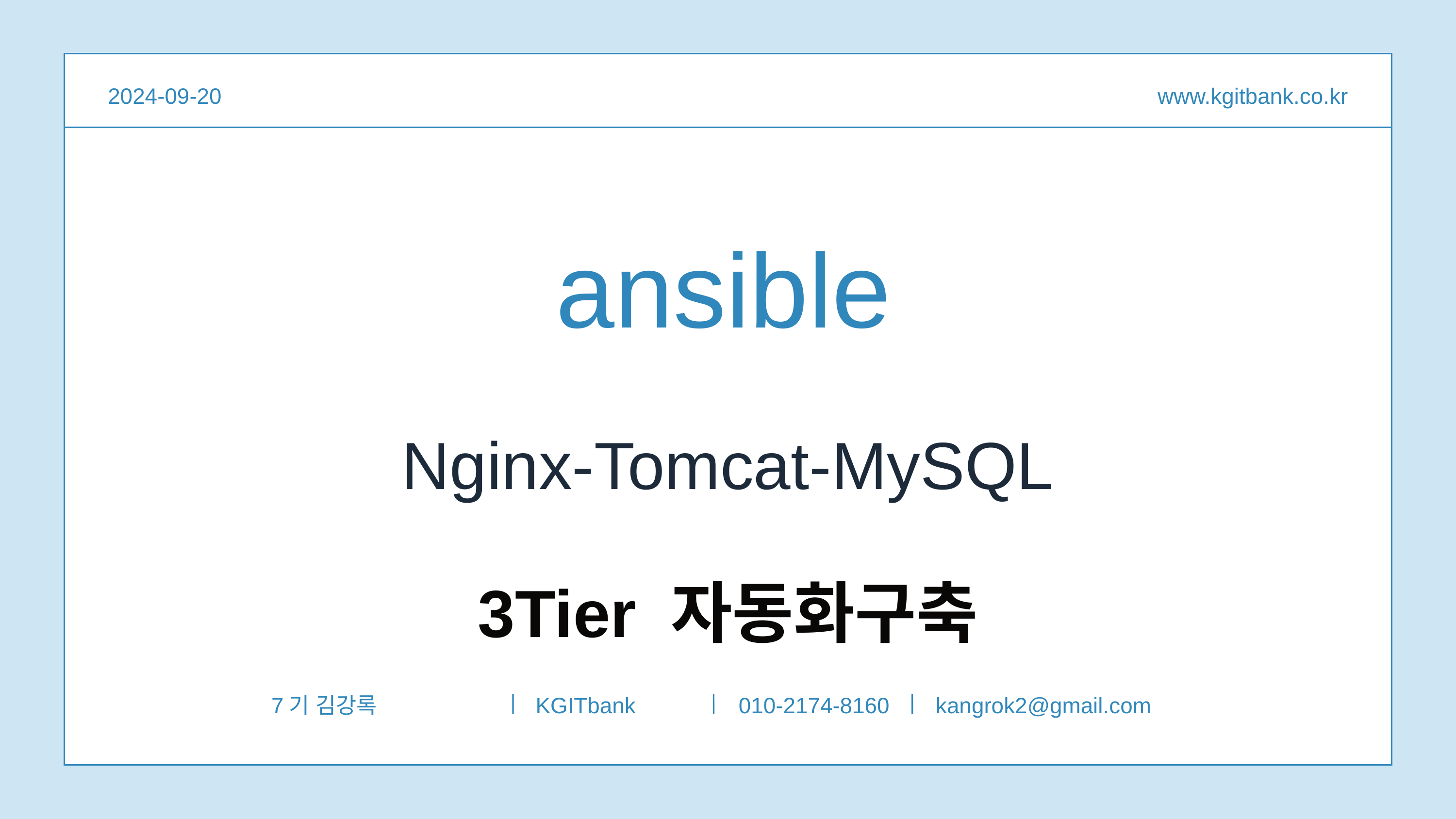

2024-09-20
www.kgitbank.co.kr

ansible
Nginx-Tomcat-MySQL
3Tier 자동화구축

7기 김강록
KGITbank
010-2174-8160
kangrok2@gmail.com